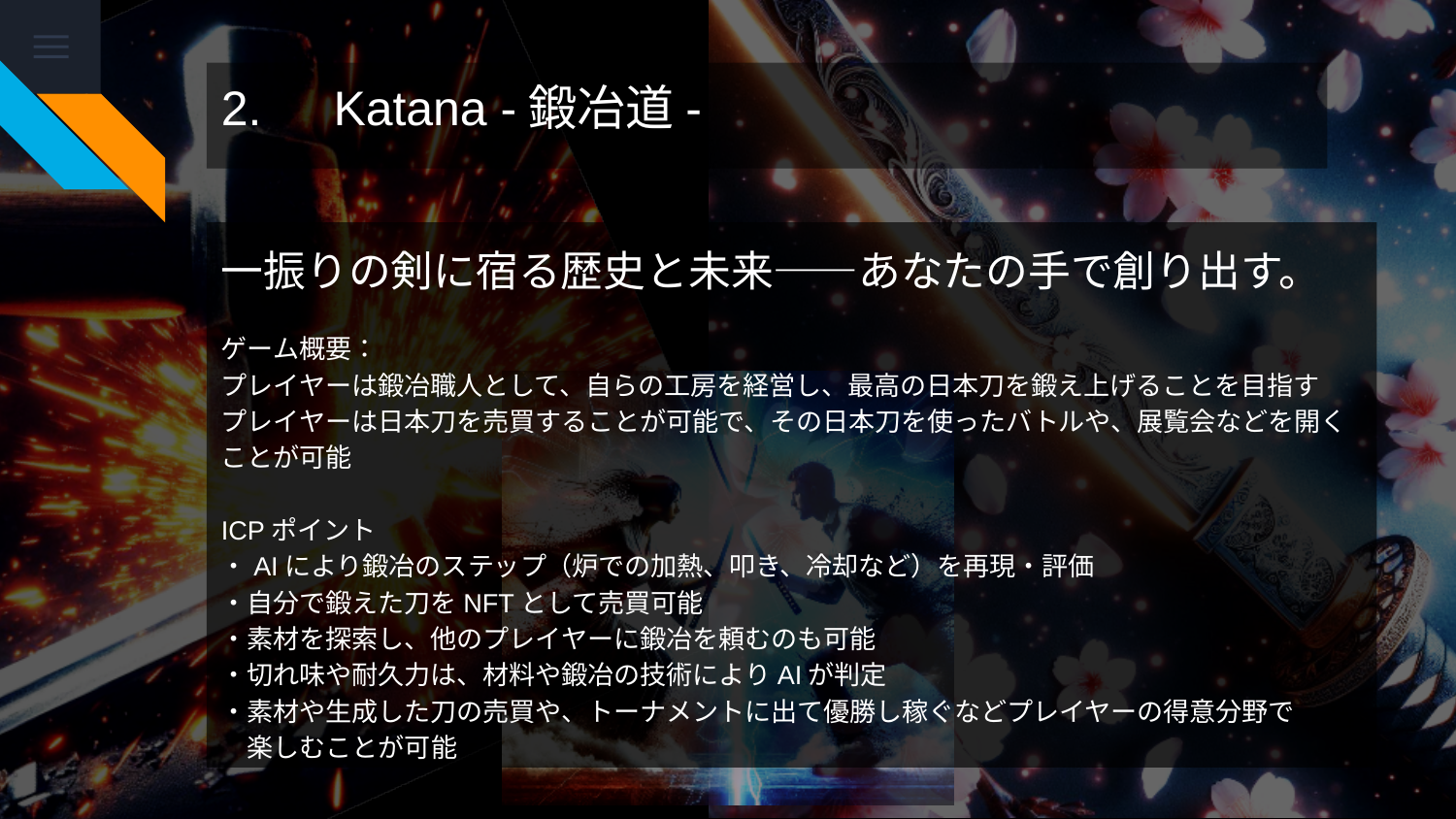

# 2.　Katana -鍛冶道-
一振りの剣に宿る歴史と未来――あなたの手で創り出す。
ゲーム概要：
プレイヤーは鍛冶職人として、自らの工房を経営し、最高の日本刀を鍛え上げることを目指す
プレイヤーは日本刀を売買することが可能で、その日本刀を使ったバトルや、展覧会などを開くことが可能
ICPポイント
・AIにより鍛冶のステップ（炉での加熱、叩き、冷却など）を再現・評価
・自分で鍛えた刀をNFTとして売買可能
・素材を探索し、他のプレイヤーに鍛冶を頼むのも可能
・切れ味や耐久力は、材料や鍛冶の技術によりAIが判定
・素材や生成した刀の売買や、トーナメントに出て優勝し稼ぐなどプレイヤーの得意分野で
　楽しむことが可能